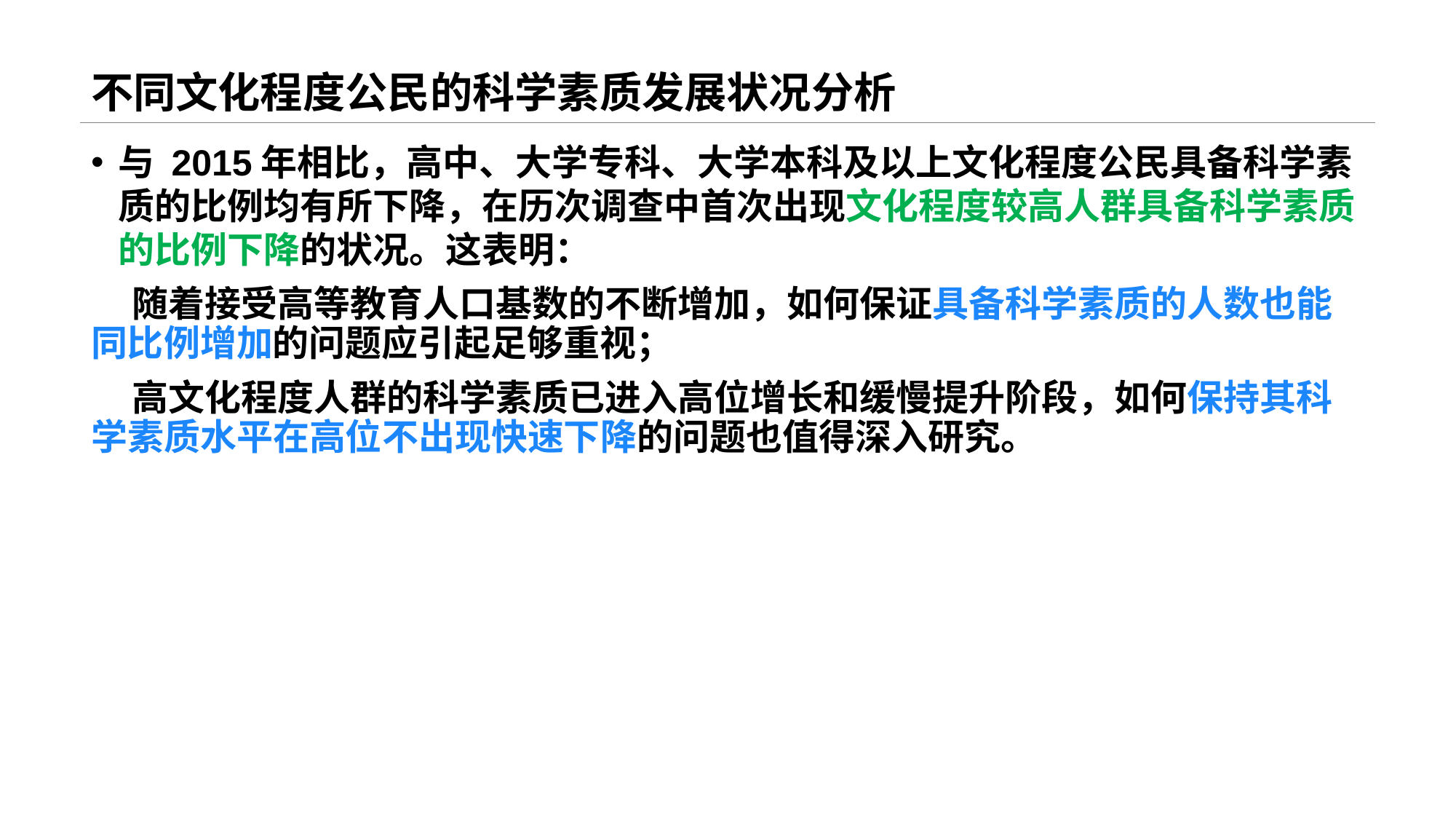

# 不同文化程度公民的科学素质发展状况分析
与 2015年相比，高中、大学专科、大学本科及以上文化程度公民具备科学素质的比例均有所下降，在历次调查中首次出现文化程度较高人群具备科学素质的比例下降的状况。这表明：
    随着接受高等教育人口基数的不断增加，如何保证具备科学素质的人数也能同比例增加的问题应引起足够重视；
    高文化程度人群的科学素质已进入高位增长和缓慢提升阶段，如何保持其科学素质水平在高位不出现快速下降的问题也值得深入研究。